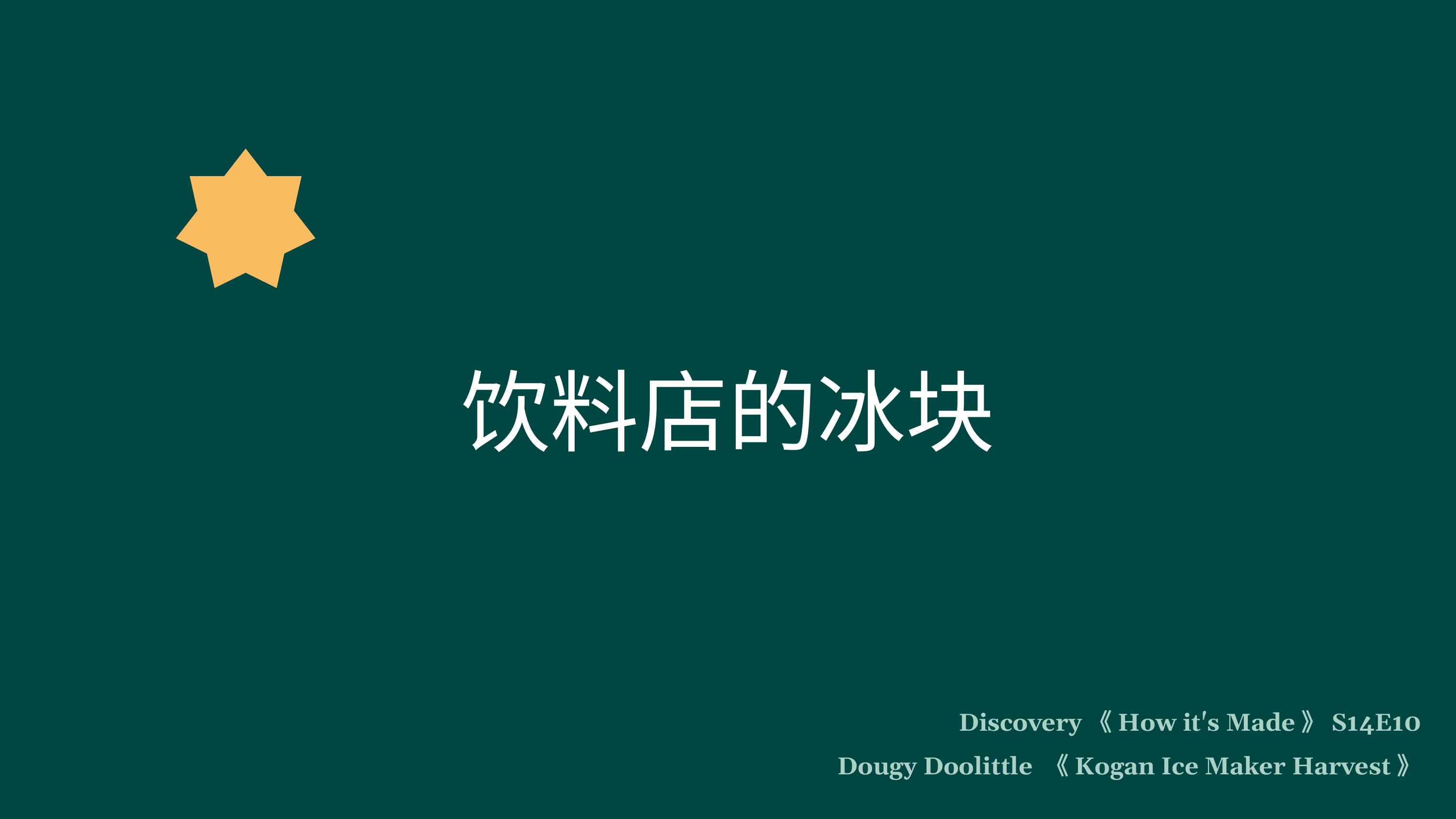

饮料店的冰块
Discovery《How it's Made》S14E10
Dougy Doolittle 《Kogan Ice Maker Harvest》